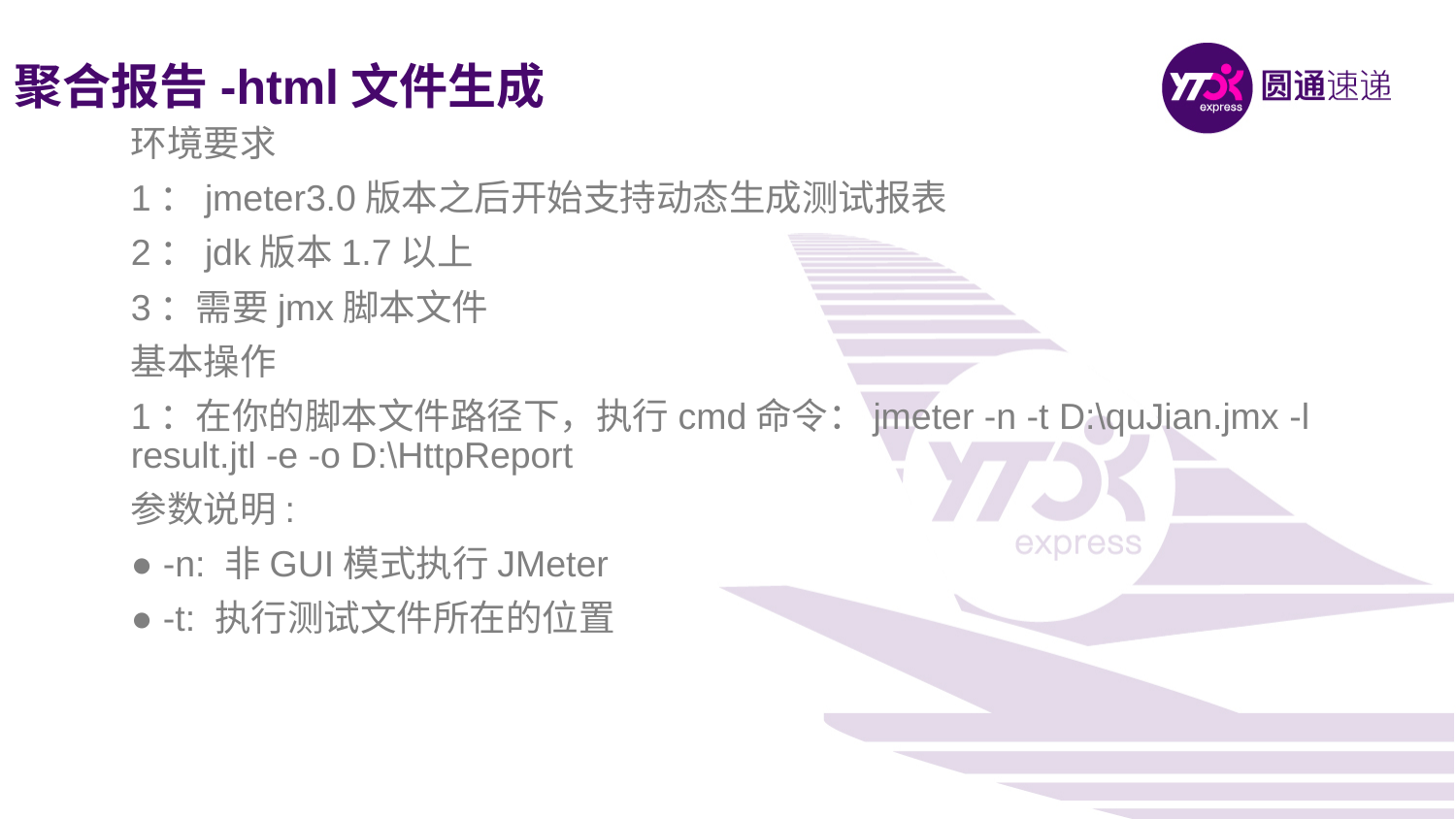

聚合报告-html文件生成
环境要求
1：jmeter3.0版本之后开始支持动态生成测试报表
2：jdk版本1.7以上
3：需要jmx脚本文件
基本操作
1：在你的脚本文件路径下，执行cmd命令：jmeter -n -t D:\quJian.jmx -l result.jtl -e -o D:\HttpReport
参数说明:
● -n: 非GUI模式执行JMeter
● -t: 执行测试文件所在的位置